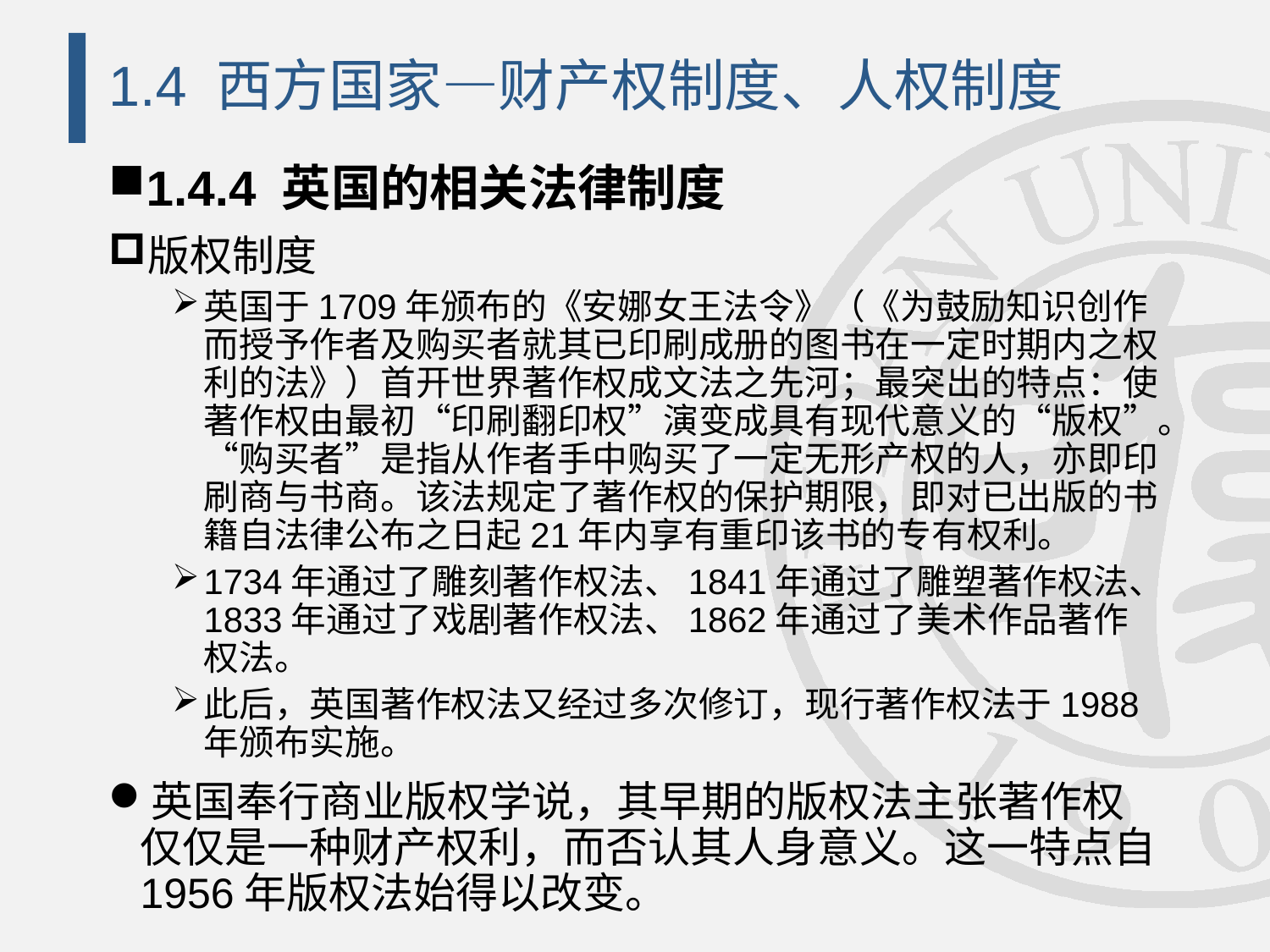

# 1.4 西方国家—财产权制度、人权制度
1.4.4 英国的相关法律制度
版权制度
英国于1709年颁布的《安娜女王法令》（《为鼓励知识创作而授予作者及购买者就其已印刷成册的图书在一定时期内之权利的法》）首开世界著作权成文法之先河；最突出的特点：使著作权由最初“印刷翻印权”演变成具有现代意义的“版权”。“购买者”是指从作者手中购买了一定无形产权的人，亦即印刷商与书商。该法规定了著作权的保护期限，即对已出版的书籍自法律公布之日起21年内享有重印该书的专有权利。
1734年通过了雕刻著作权法、1841年通过了雕塑著作权法、1833年通过了戏剧著作权法、1862年通过了美术作品著作权法。
此后，英国著作权法又经过多次修订，现行著作权法于1988年颁布实施。
英国奉行商业版权学说，其早期的版权法主张著作权仅仅是一种财产权利，而否认其人身意义。这一特点自1956年版权法始得以改变。